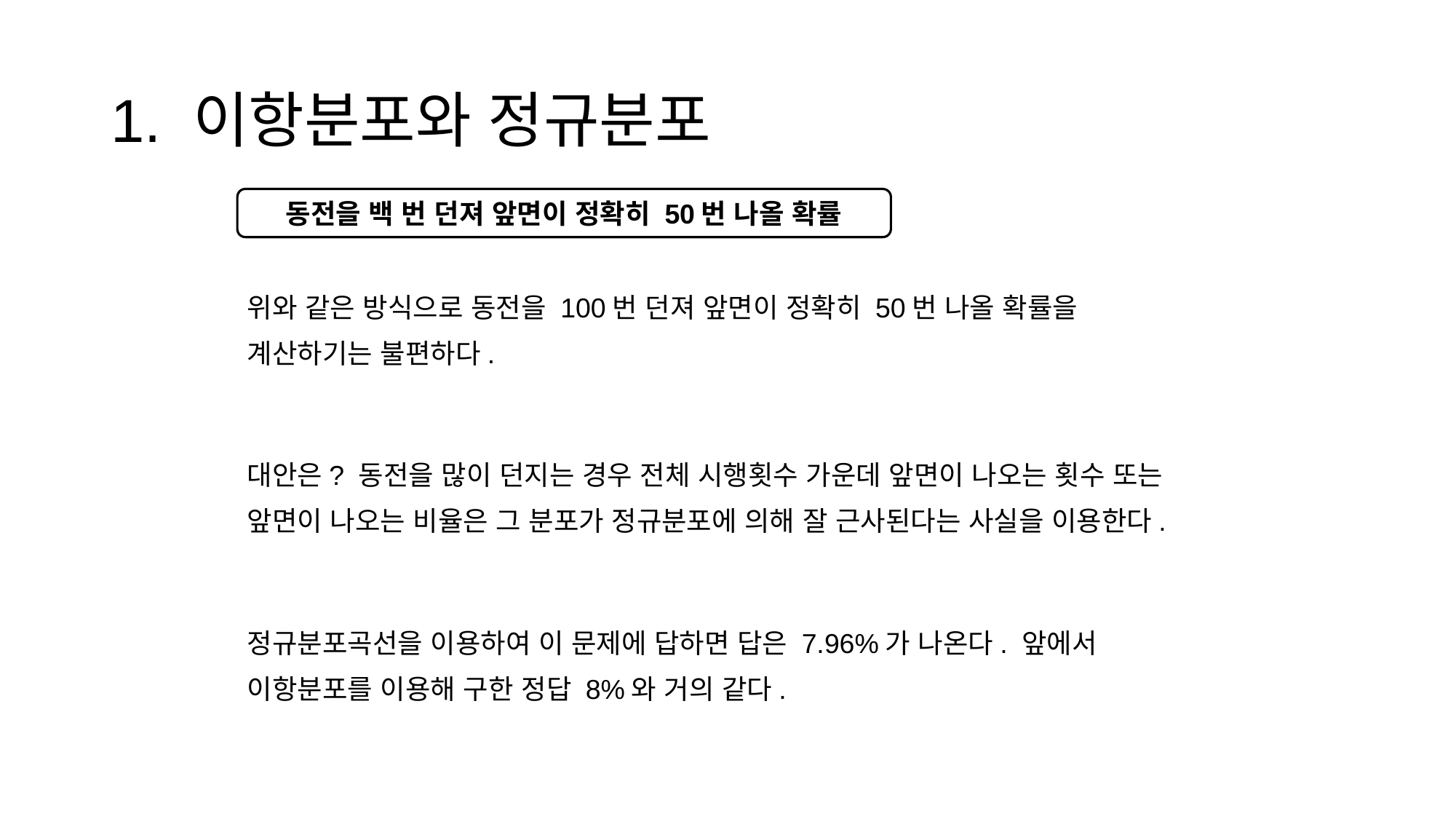

# 1. 이항분포와 정규분포
동전을 백 번 던져 앞면이 정확히 50번 나올 확률

위와 같은 방식으로 동전을 100번 던져 앞면이 정확히 50번 나올 확률을 계산하기는 불편하다.

대안은? 동전을 많이 던지는 경우 전체 시행횟수 가운데 앞면이 나오는 횟수 또는 앞면이 나오는 비율은 그 분포가 정규분포에 의해 잘 근사된다는 사실을 이용한다.

정규분포곡선을 이용하여 이 문제에 답하면 답은 7.96%가 나온다. 앞에서 이항분포를 이용해 구한 정답 8%와 거의 같다.